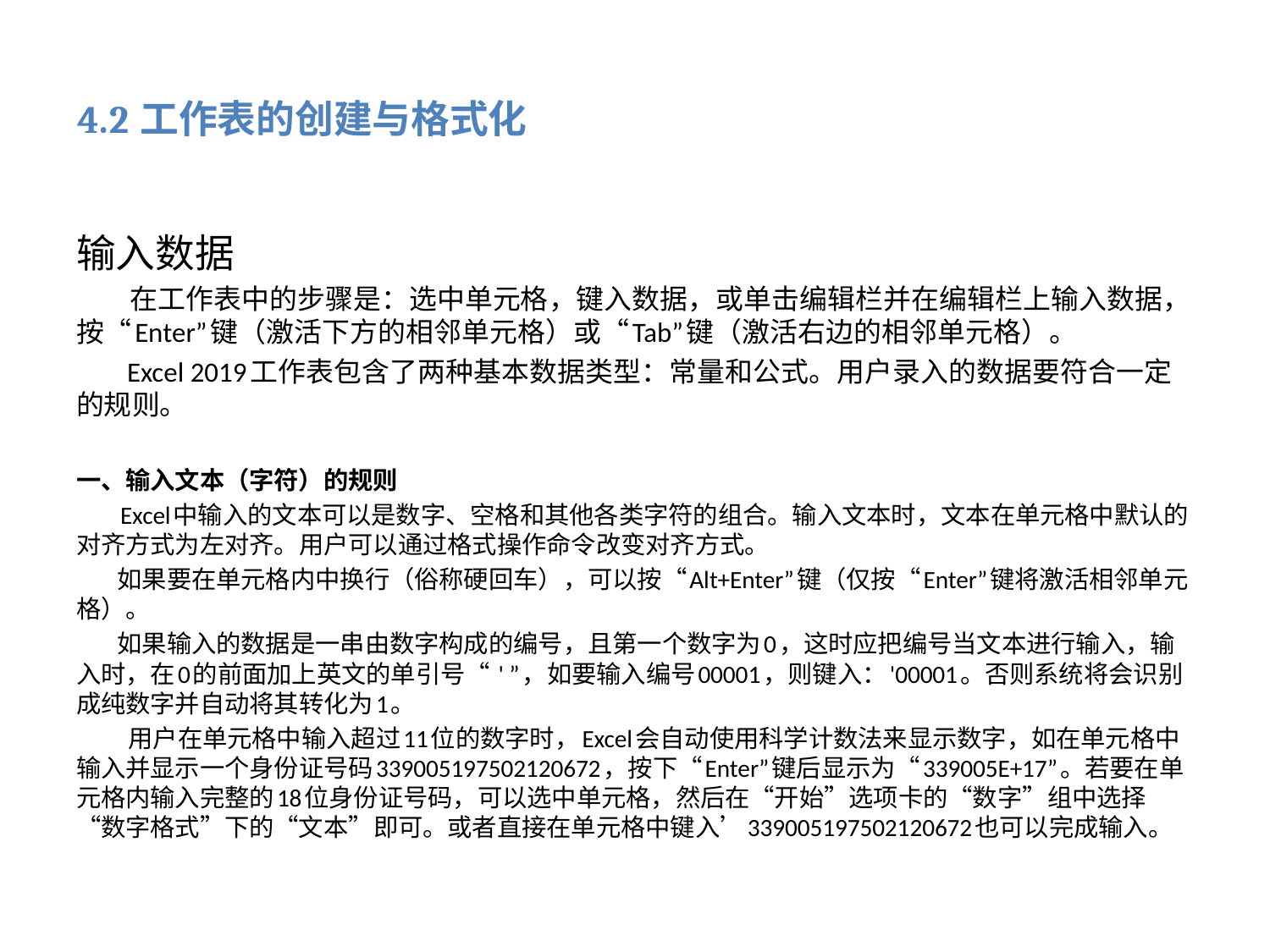

# 4.2工作表的创建与格式化
输入数据
        在工作表中的步骤是：选中单元格，键入数据，或单击编辑栏并在编辑栏上输入数据，按“Enter”键（激活下方的相邻单元格）或“Tab”键（激活右边的相邻单元格）。
        Excel 2019工作表包含了两种基本数据类型：常量和公式。用户录入的数据要符合一定的规则。

一、输入文本（字符）的规则
        Excel中输入的文本可以是数字、空格和其他各类字符的组合。输入文本时，文本在单元格中默认的对齐方式为左对齐。用户可以通过格式操作命令改变对齐方式。
       如果要在单元格内中换行（俗称硬回车），可以按“Alt+Enter”键（仅按“Enter”键将激活相邻单元格）。
       如果输入的数据是一串由数字构成的编号，且第一个数字为0，这时应把编号当文本进行输入，输入时，在0的前面加上英文的单引号“ ' ”，如要输入编号00001，则键入：'00001。否则系统将会识别成纯数字并自动将其转化为1。
         用户在单元格中输入超过11位的数字时，Excel会自动使用科学计数法来显示数字，如在单元格中输入并显示一个身份证号码339005197502120672，按下“Enter”键后显示为“339005E+17”。若要在单元格内输入完整的18位身份证号码，可以选中单元格，然后在“开始”选项卡的“数字”组中选择“数字格式”下的“文本”即可。或者直接在单元格中键入’339005197502120672也可以完成输入。